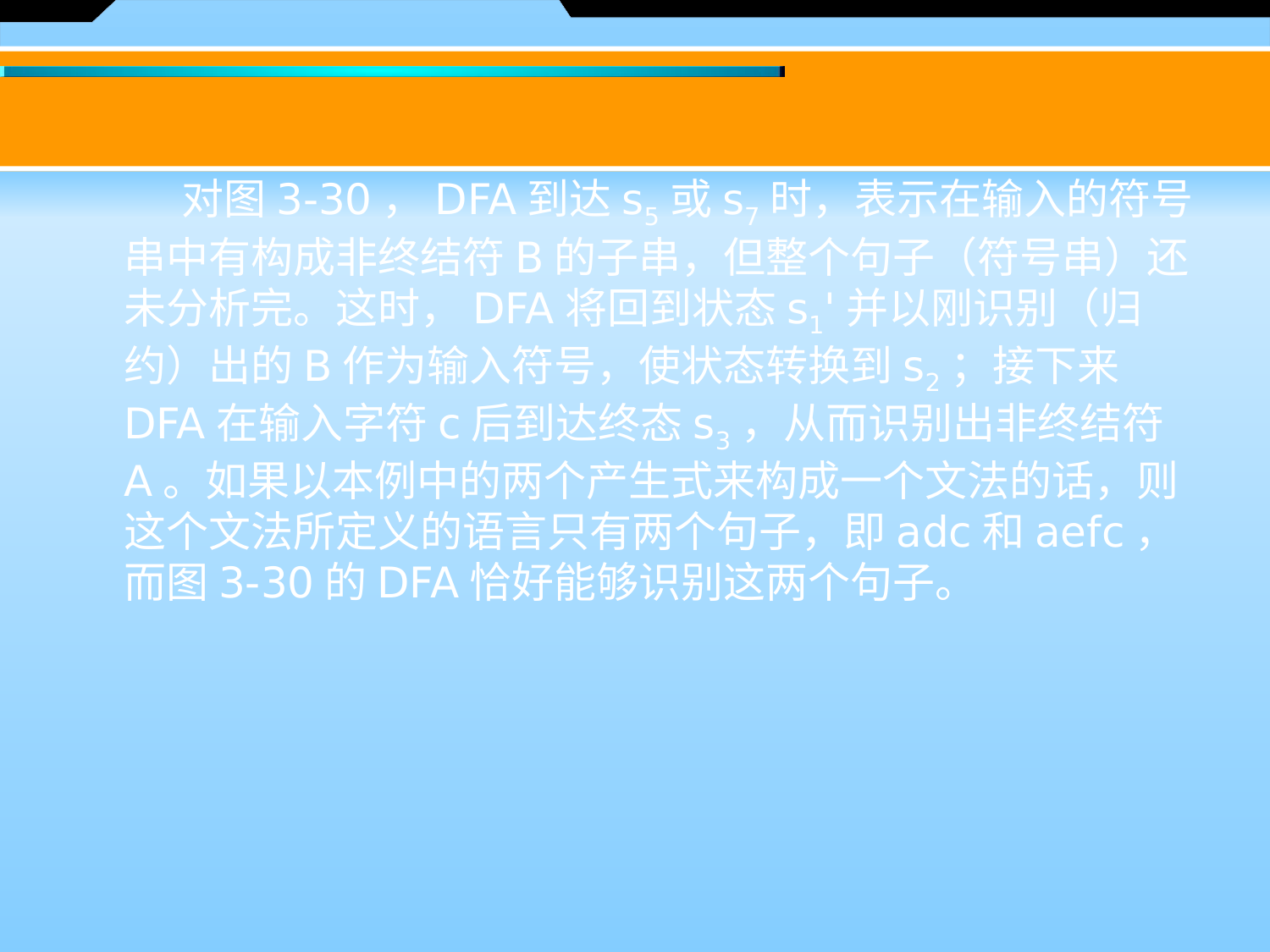

对图3-30，DFA到达s5或s7时，表示在输入的符号串中有构成非终结符B的子串，但整个句子（符号串）还未分析完。这时，DFA将回到状态s1'并以刚识别（归约）出的B作为输入符号，使状态转换到s2；接下来DFA在输入字符c后到达终态s3，从而识别出非终结符A。如果以本例中的两个产生式来构成一个文法的话，则这个文法所定义的语言只有两个句子，即adc和aefc，而图3-30的DFA恰好能够识别这两个句子。